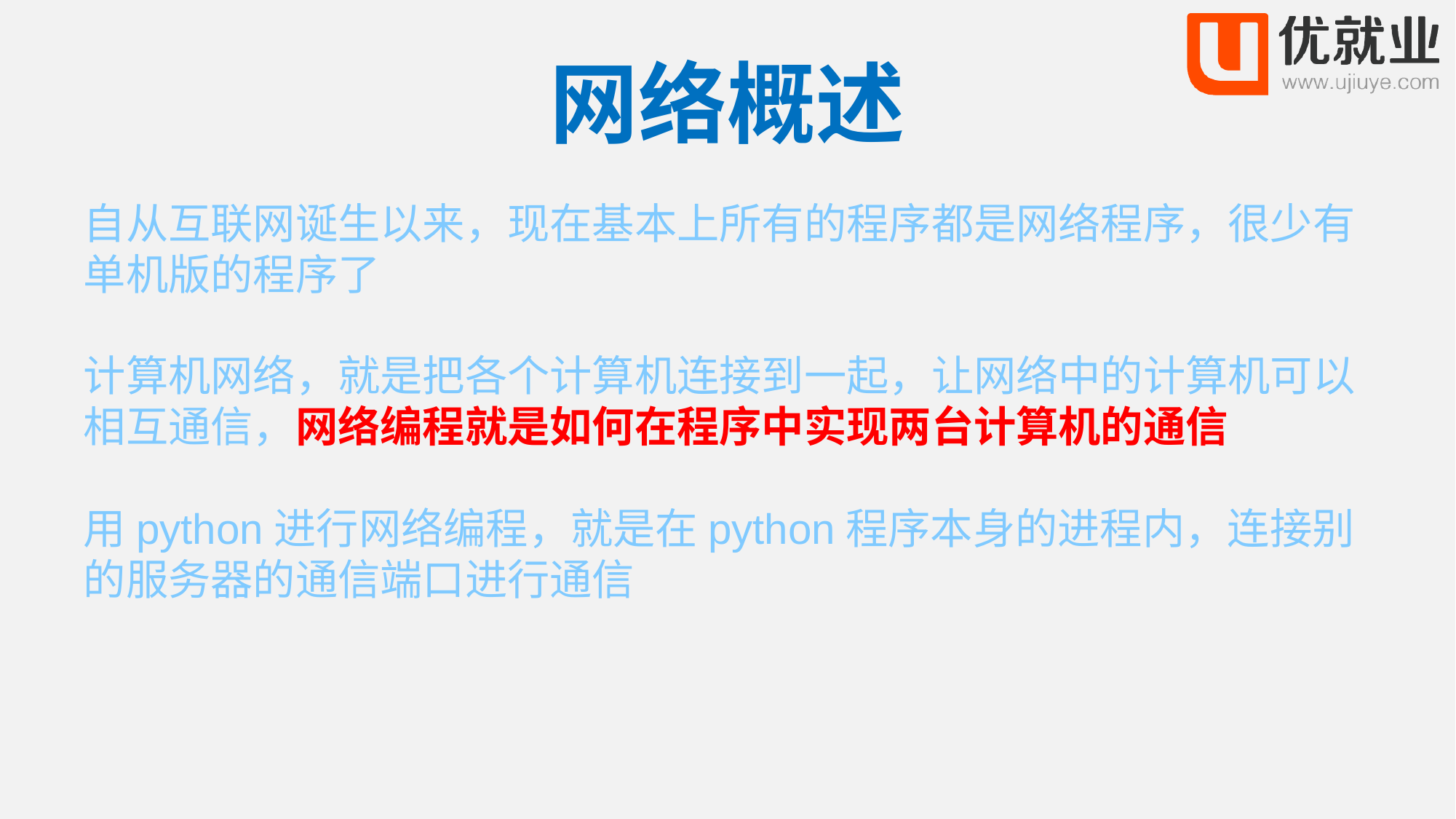

自从互联网诞生以来，现在基本上所有的程序都是网络程序，很少有单机版的程序了

计算机网络，就是把各个计算机连接到一起，让网络中的计算机可以相互通信，网络编程就是如何在程序中实现两台计算机的通信

用python进行网络编程，就是在python程序本身的进程内，连接别的服务器的通信端口进行通信
# 网络概述